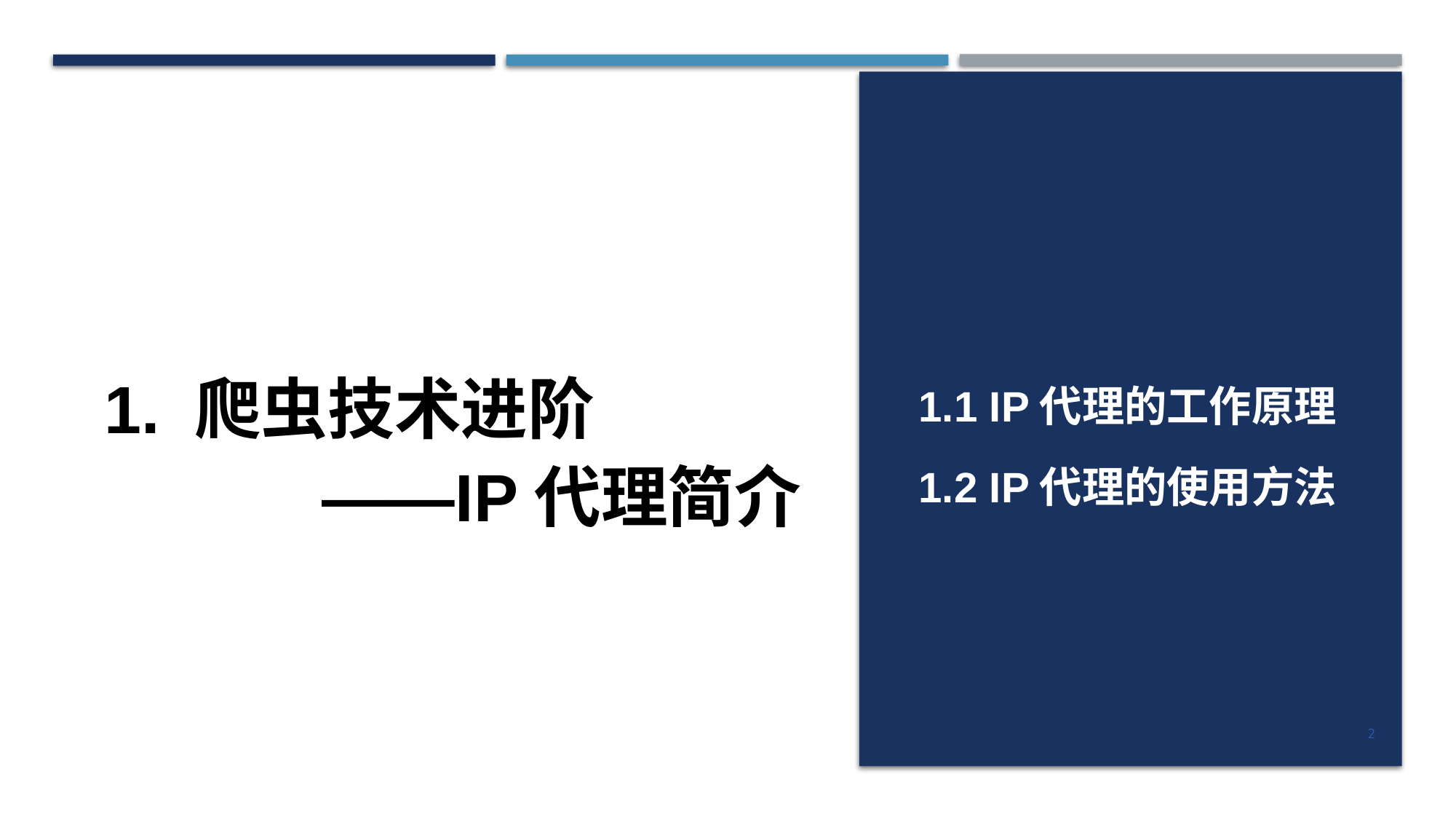

1.1 IP代理的工作原理
1. 爬虫技术进阶
——IP代理简介
1.2 IP代理的使用方法
2